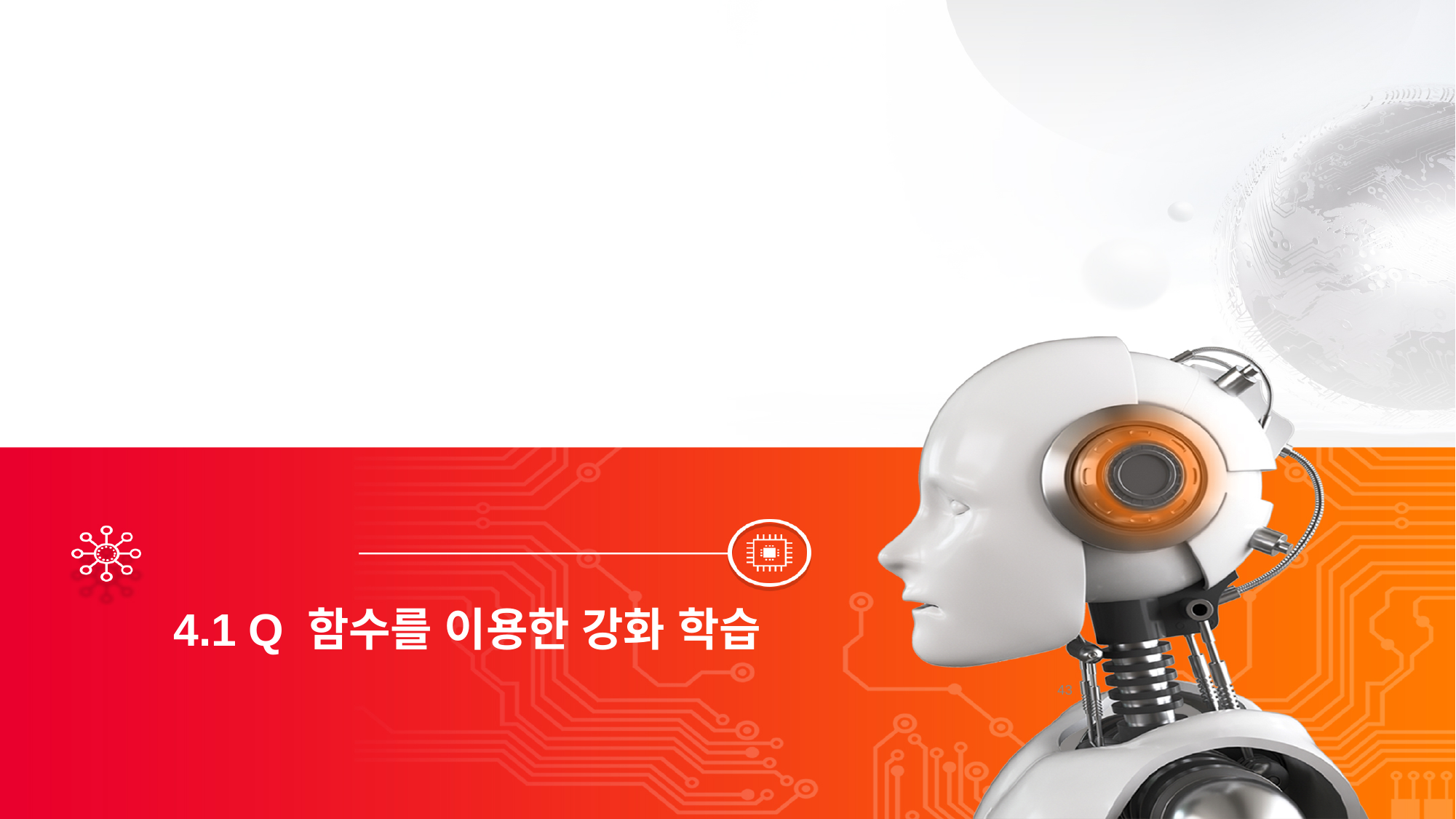

4.1 Q 함수를 이용한 강화 학습
43